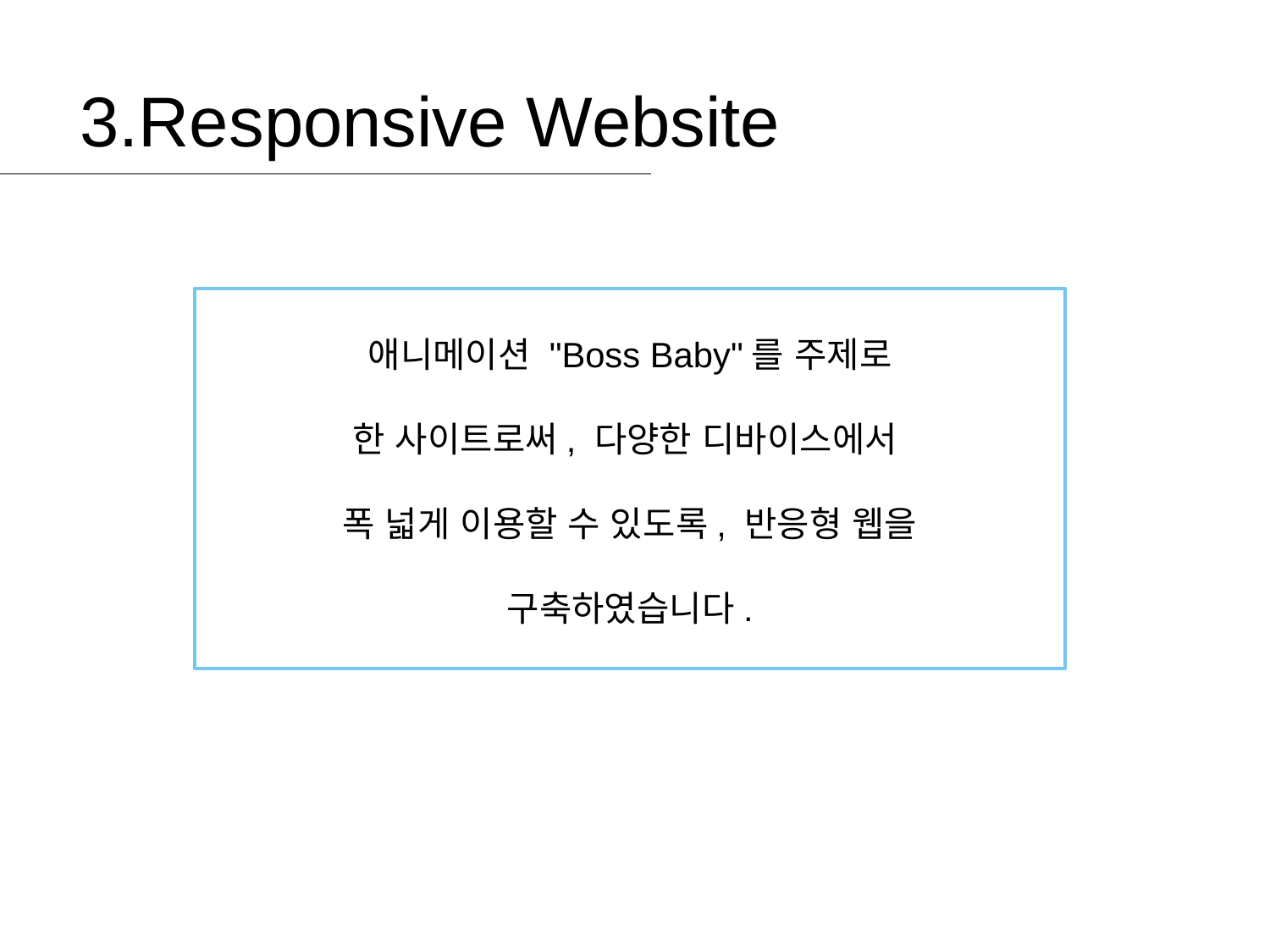

3.Responsive Website

애니메이션 "Boss Baby"를 주제로
한 사이트로써, 다양한 디바이스에서

폭 넓게 이용할 수 있도록, 반응형 웹을

구축하였습니다.